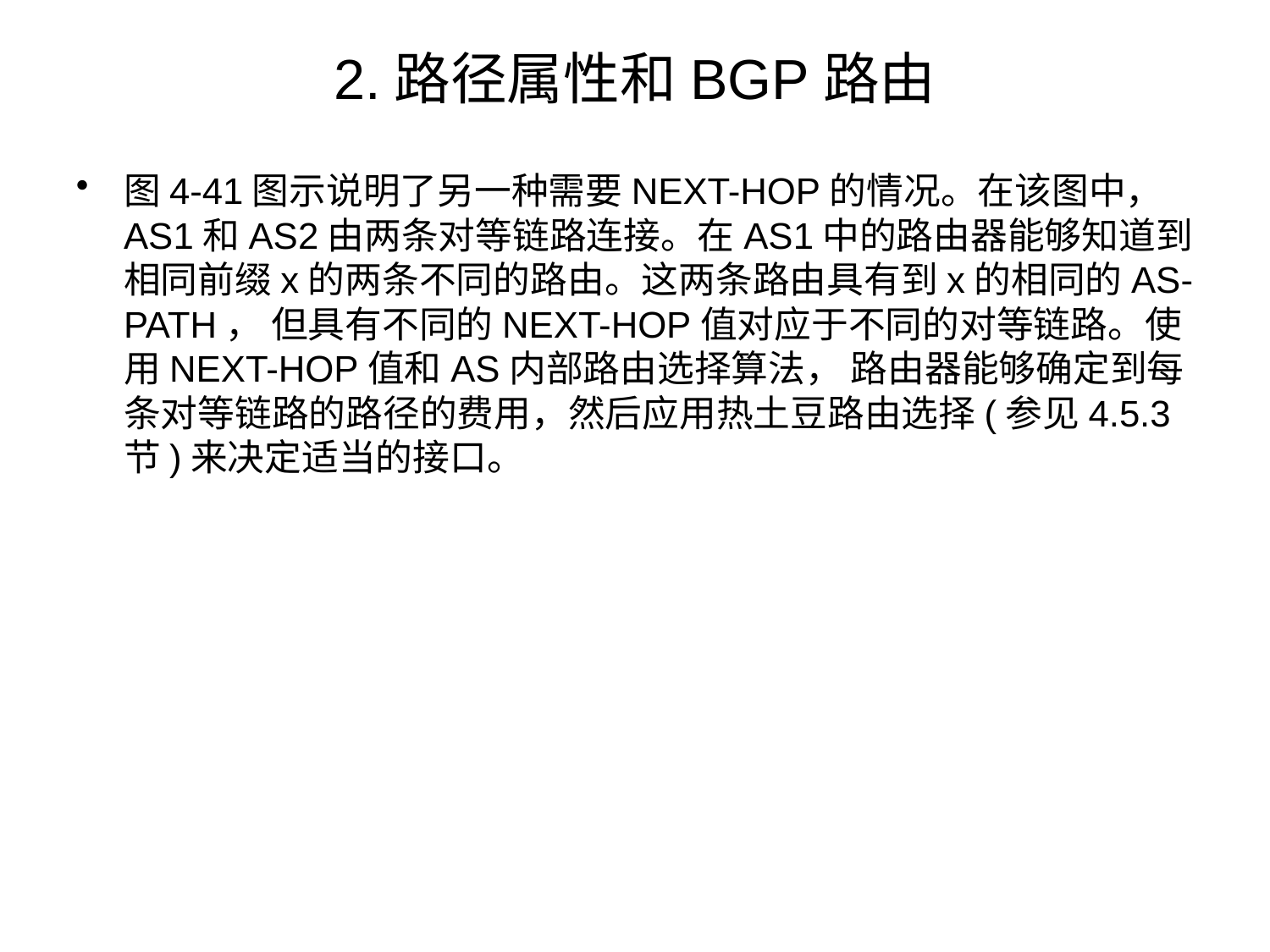

# 2.路径属性和BGP路由
图4-41图示说明了另一种需要NEXT-HOP的情况。在该图中， AS1和AS2由两条对等链路连接。在AS1中的路由器能够知道到相同前缀x的两条不同的路由。这两条路由具有到x的相同的AS-PATH， 但具有不同的NEXT-HOP值对应于不同的对等链路。使用NEXT-HOP值和AS内部路由选择算法， 路由器能够确定到每条对等链路的路径的费用，然后应用热土豆路由选择(参见4.5.3节)来决定适当的接口。